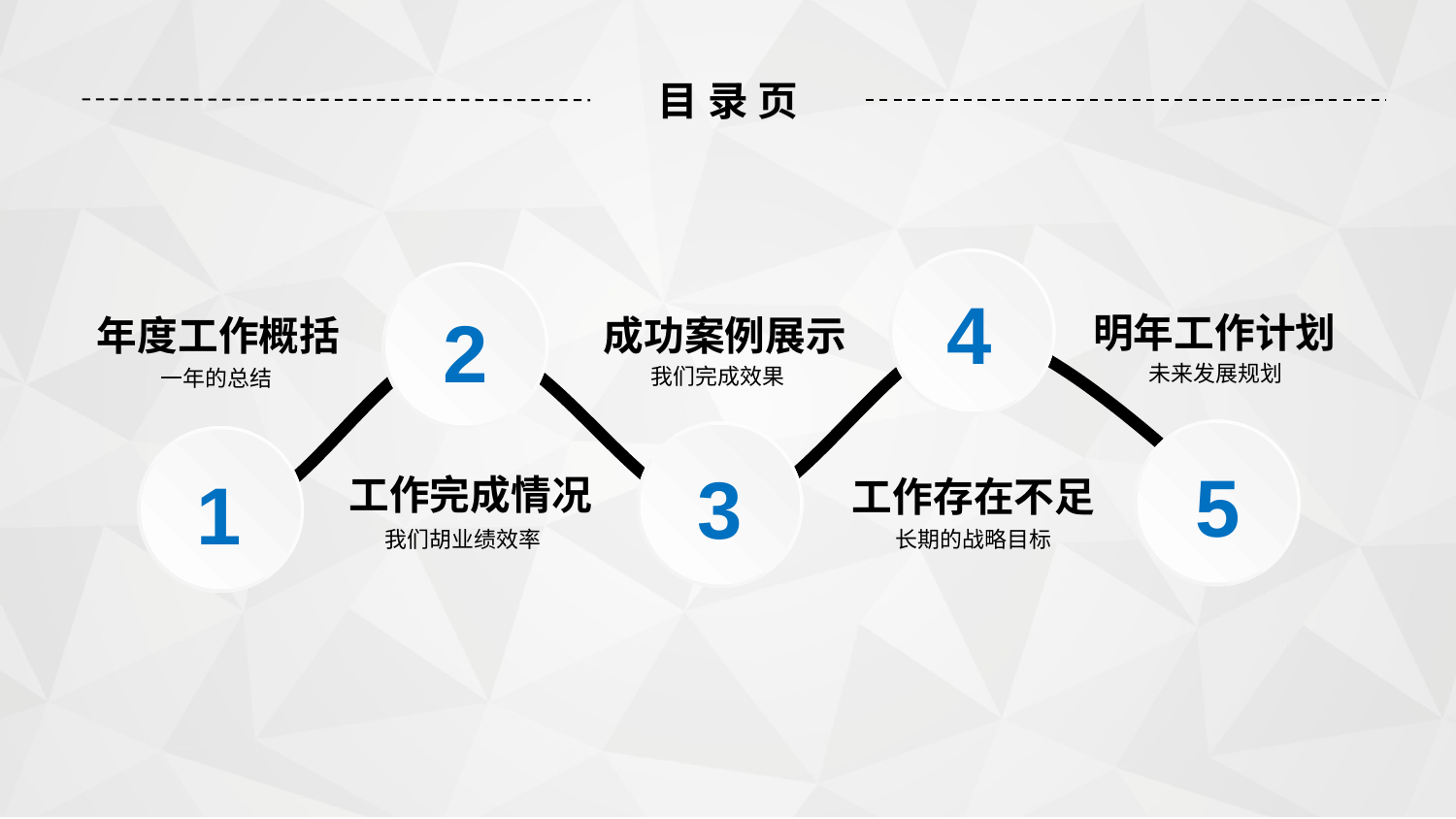

目 录 页

4

2
明年工作计划
成功案例展示
年度工作概括

未来发展规划
我们完成效果
一年的总结

5

3

1
工作完成情况
工作存在不足
长期的战略目标
我们胡业绩效率